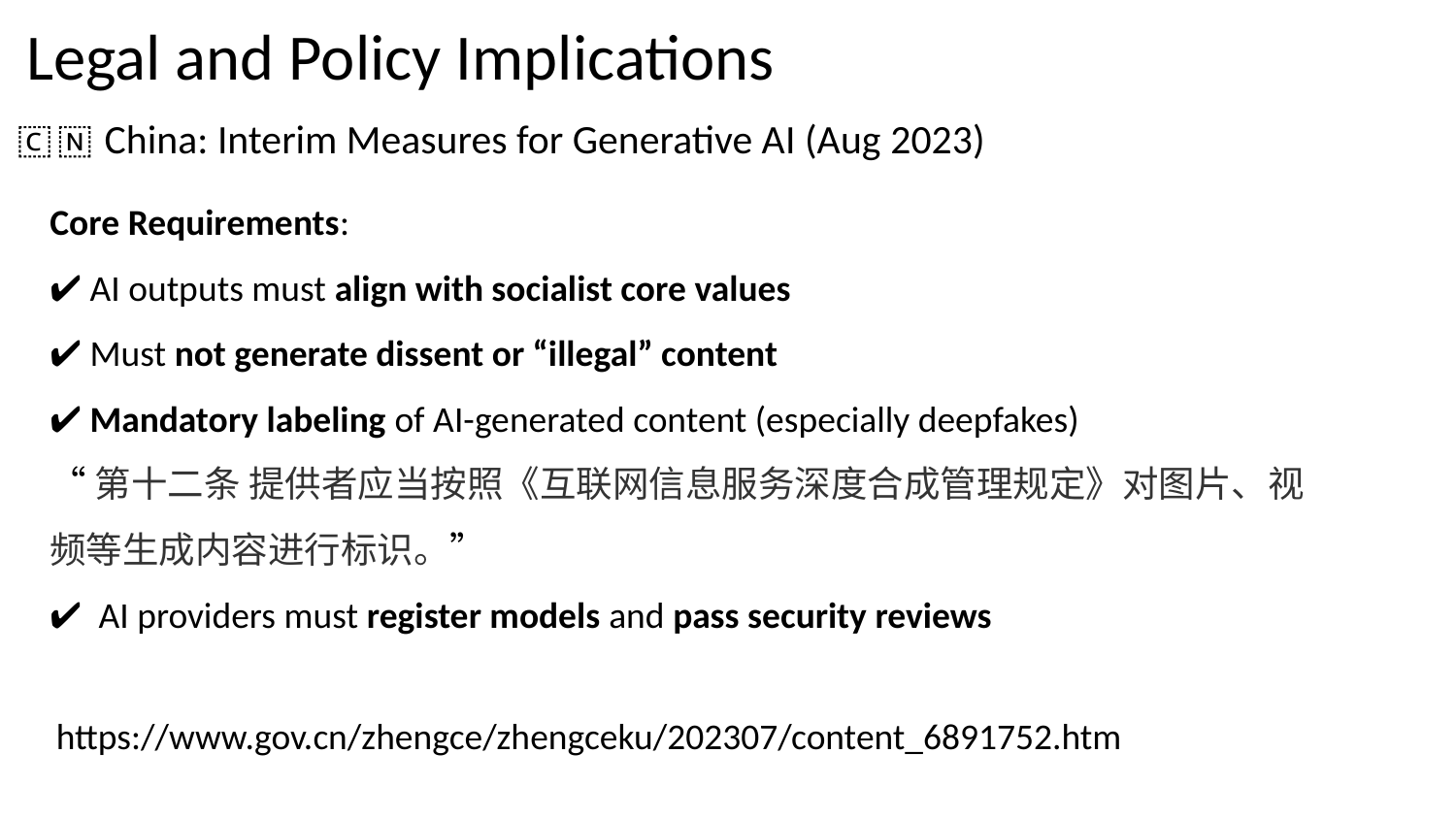

Legal and Policy Implications

🇨🇳 China: Interim Measures for Generative AI (Aug 2023)
Core Requirements:
✔ AI outputs must align with socialist core values
✔ Must not generate dissent or “illegal” content
✔ Mandatory labeling of AI-generated content (especially deepfakes)
“第十二条 提供者应当按照《互联网信息服务深度合成管理规定》对图片、视频等生成内容进行标识。”
✔ AI providers must register models and pass security reviews
https://www.gov.cn/zhengce/zhengceku/202307/content_6891752.htm